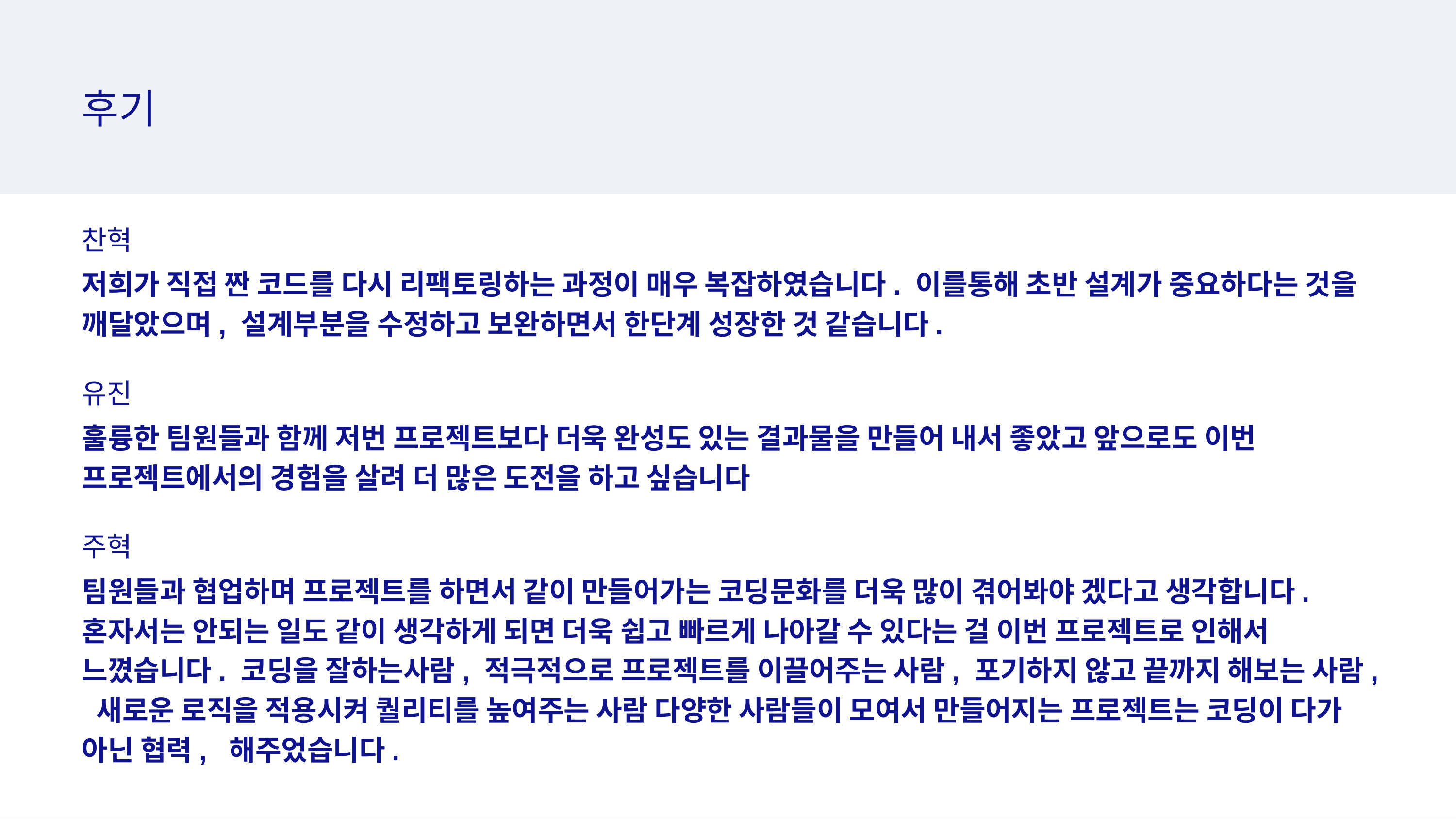

후기

찬혁
저희가 직접 짠 코드를 다시 리팩토링하는 과정이 매우 복잡하였습니다. 이를통해 초반 설계가 중요하다는 것을 깨달았으며, 설계부분을 수정하고 보완하면서 한단계 성장한 것 같습니다.
유진
훌륭한 팀원들과 함께 저번 프로젝트보다 더욱 완성도 있는 결과물을 만들어 내서 좋았고 앞으로도 이번 프로젝트에서의 경험을 살려 더 많은 도전을 하고 싶습니다
주혁
팀원들과 협업하며 프로젝트를 하면서 같이 만들어가는 코딩문화를 더욱 많이 겪어봐야 겠다고 생각합니다. 혼자서는 안되는 일도 같이 생각하게 되면 더욱 쉽고 빠르게 나아갈 수 있다는 걸 이번 프로젝트로 인해서 느꼈습니다. 코딩을 잘하는사람, 적극적으로 프로젝트를 이끌어주는 사람, 포기하지 않고 끝까지 해보는 사람, 새로운 로직을 적용시켜 퀄리티를 높여주는 사람 다양한 사람들이 모여서 만들어지는 프로젝트는 코딩이 다가 아닌 협력,  해주었습니다.